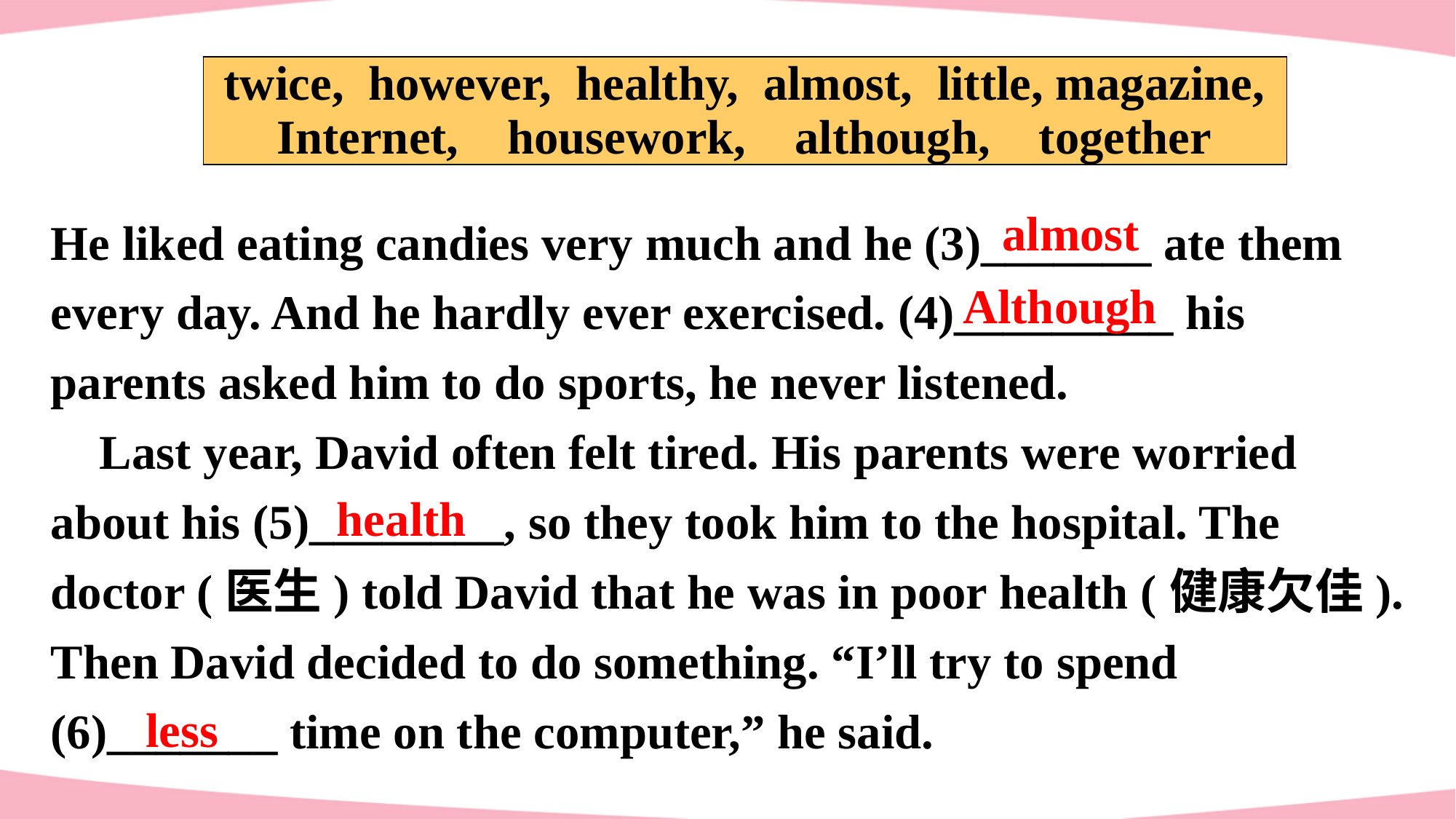

| twice, however, healthy, almost, little, magazine, Internet, housework, although, together |
| --- |
He liked eating candies very much and he (3)_______ ate them every day. And he hardly ever exercised. (4)_________ his parents asked him to do sports, he never listened.
    Last year, David often felt tired. His parents were worried about his (5)________, so they took him to the hospital. The doctor (医生) told David that he was in poor health (健康欠佳). Then David decided to do something. “I’ll try to spend (6)_______ time on the computer,” he said.
almost
Although
health
less